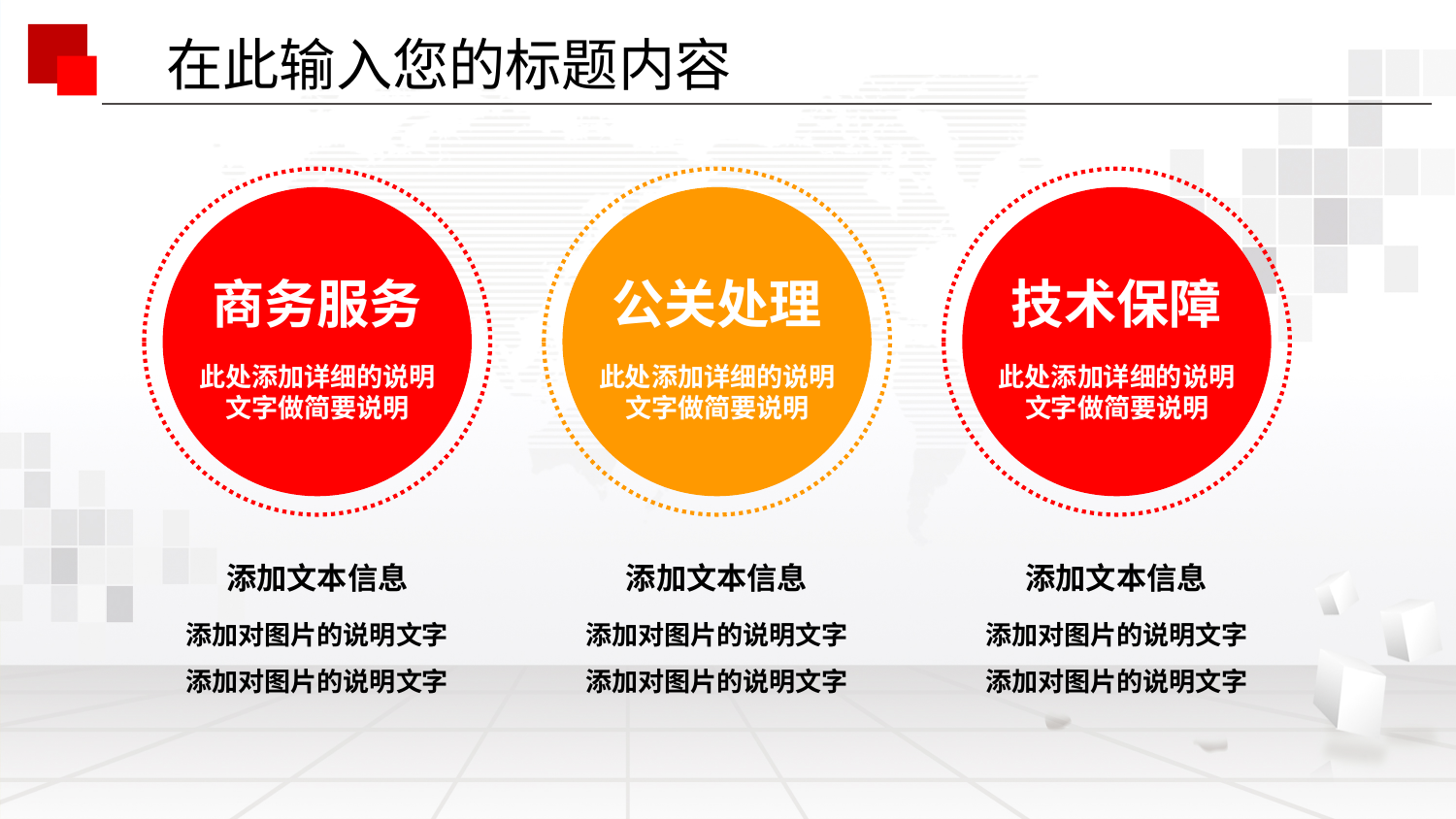

在此输入您的标题内容

商务服务
此处添加详细的说明文字做简要说明
公关处理
此处添加详细的说明文字做简要说明
技术保障
此处添加详细的说明文字做简要说明
添加文本信息
添加对图片的说明文字添加对图片的说明文字
添加文本信息
添加对图片的说明文字添加对图片的说明文字
添加文本信息
添加对图片的说明文字添加对图片的说明文字